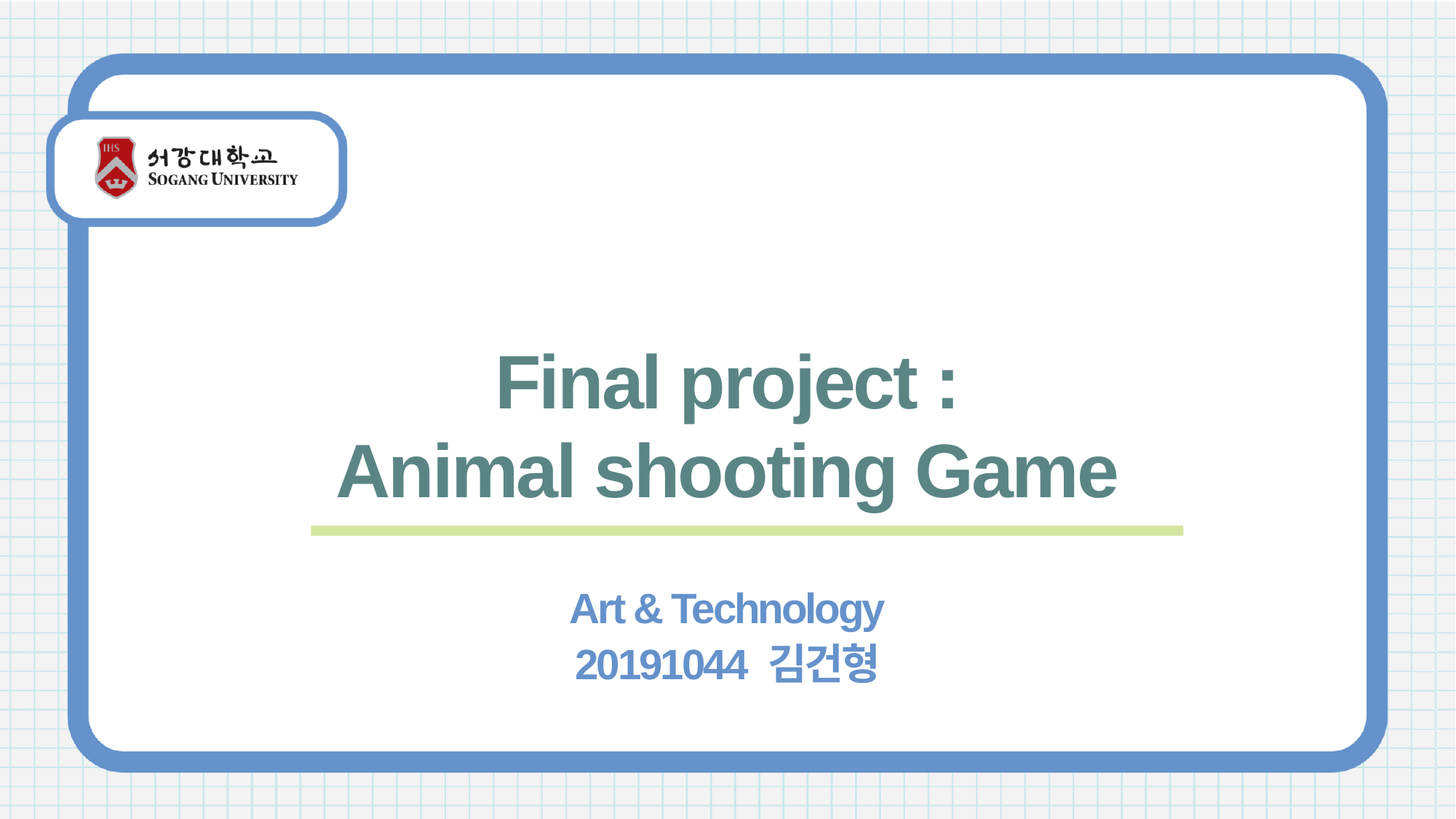

Final project :
Animal shooting Game
Art & Technology

20191044 김건형